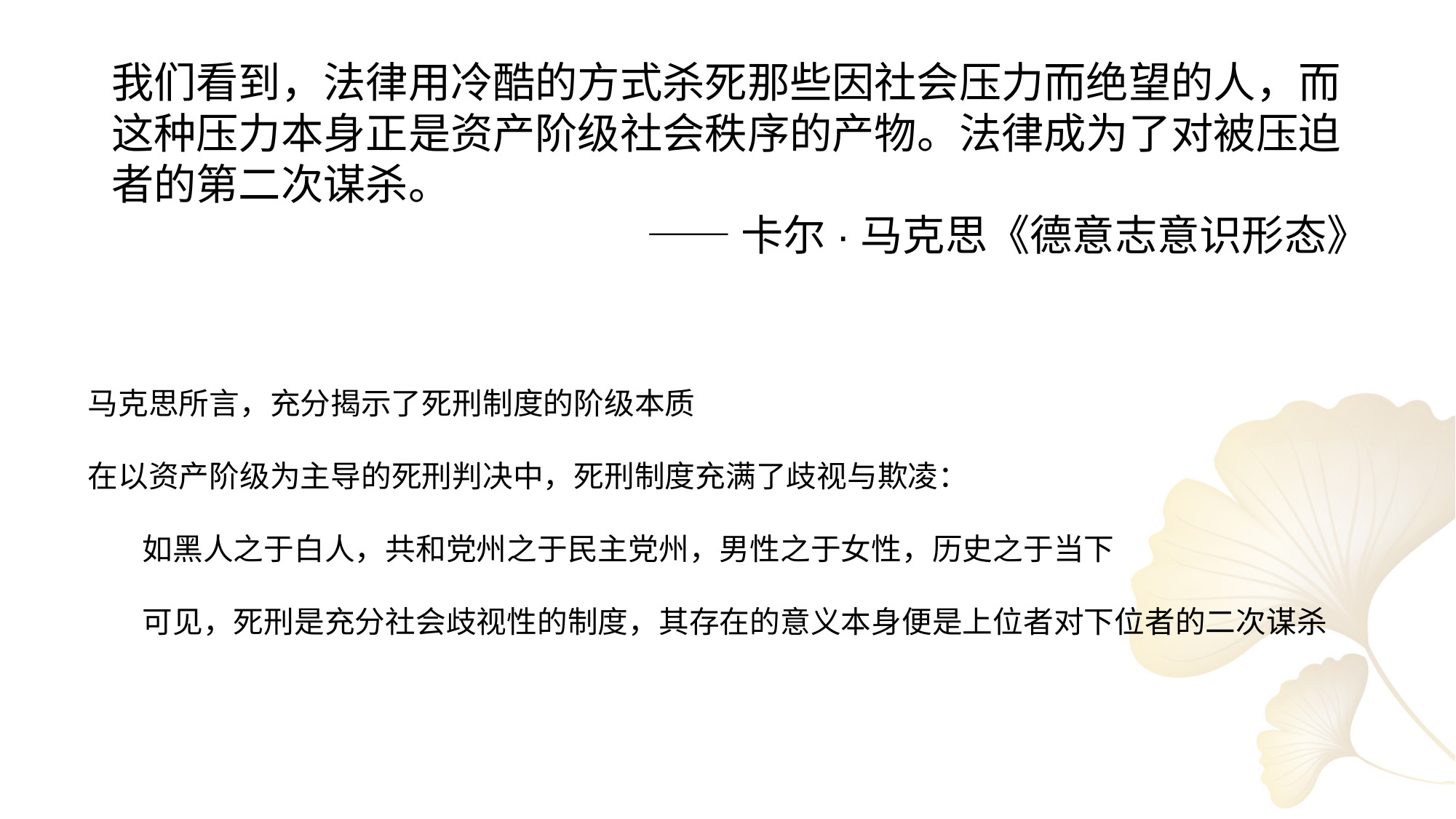

我们看到，法律用冷酷的方式杀死那些因社会压力而绝望的人，而这种压力本身正是资产阶级社会秩序的产物。法律成为了对被压迫者的第二次谋杀。
——卡尔·马克思《德意志意识形态》
马克思所言，充分揭示了死刑制度的阶级本质

在以资产阶级为主导的死刑判决中，死刑制度充满了歧视与欺凌：

如黑人之于白人，共和党州之于民主党州，男性之于女性，历史之于当下

可见，死刑是充分社会歧视性的制度，其存在的意义本身便是上位者对下位者的二次谋杀